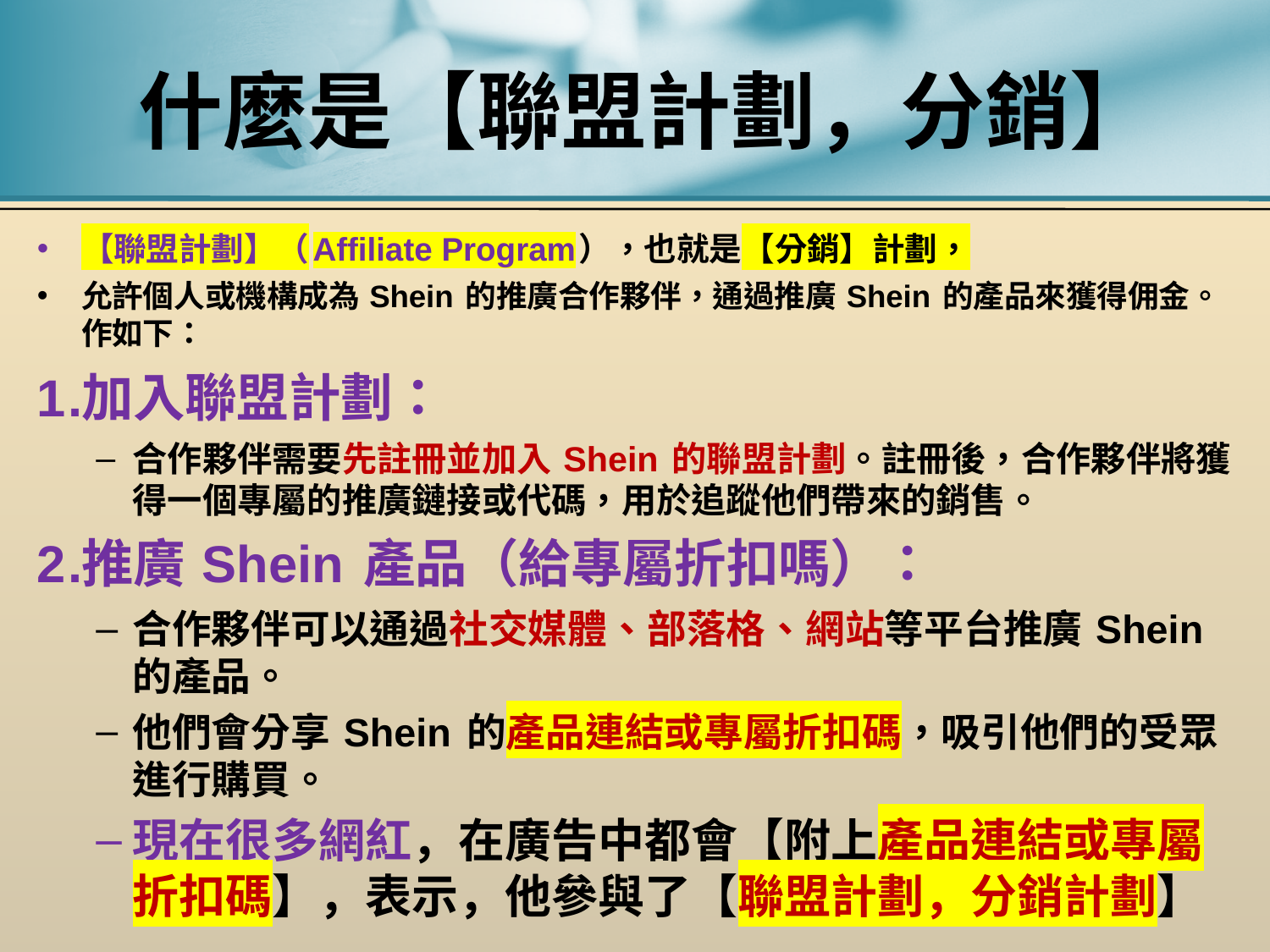

# 什麼是【聯盟計劃，分銷】
【聯盟計劃】（Affiliate Program），也就是【分銷】計劃，
允許個人或機構成為 Shein 的推廣合作夥伴，通過推廣 Shein 的產品來獲得佣金。作如下：
加入聯盟計劃：
合作夥伴需要先註冊並加入 Shein 的聯盟計劃。註冊後，合作夥伴將獲得一個專屬的推廣鏈接或代碼，用於追蹤他們帶來的銷售。
推廣 Shein 產品（給專屬折扣嗎）：
合作夥伴可以通過社交媒體、部落格、網站等平台推廣 Shein 的產品。
他們會分享 Shein 的產品連結或專屬折扣碼，吸引他們的受眾進行購買。
現在很多網紅，在廣告中都會【附上產品連結或專屬折扣碼】，表示，他參與了【聯盟計劃，分銷計劃】